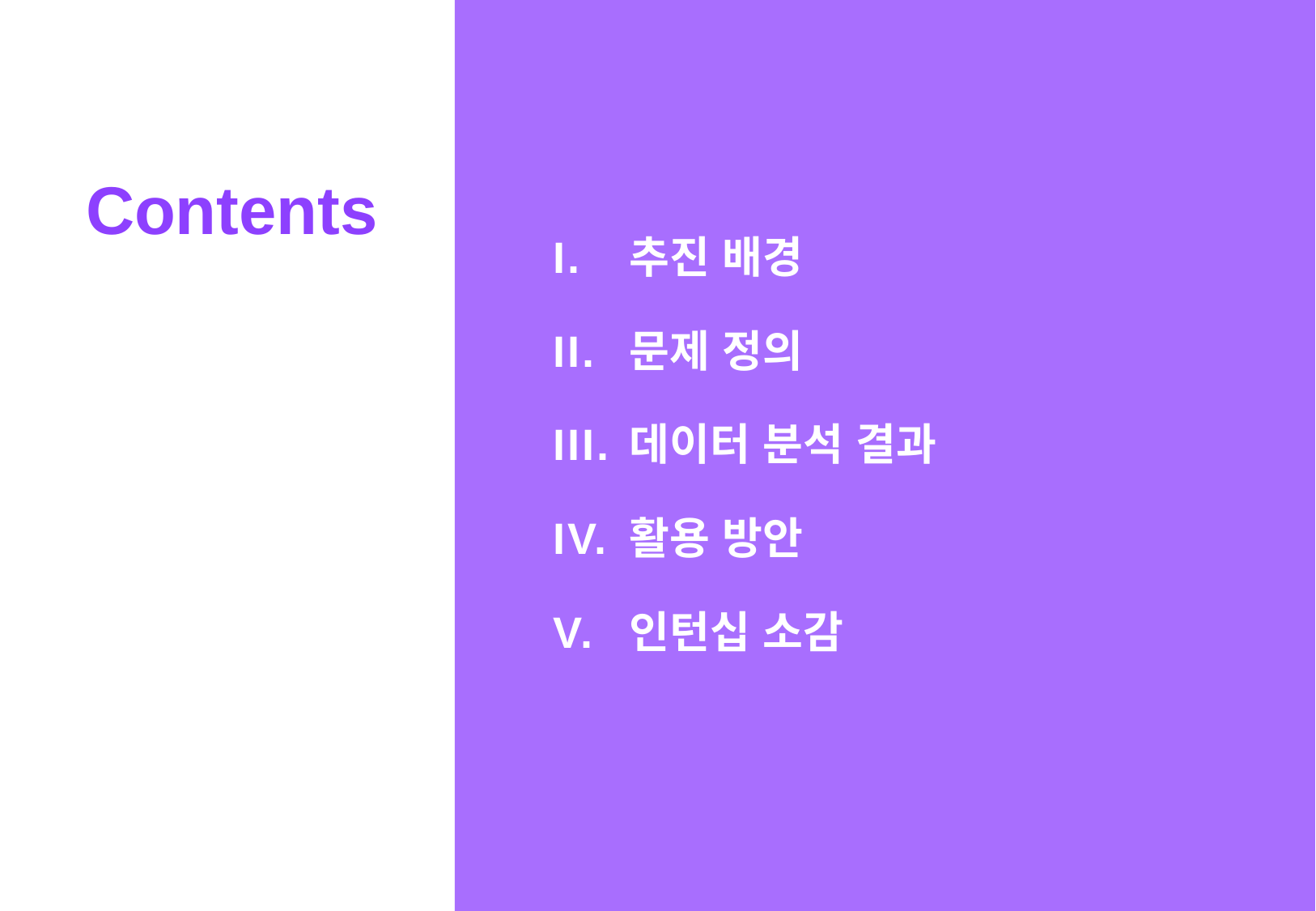

Contents
추진 배경
문제 정의
데이터 분석 결과
활용 방안
인턴십 소감